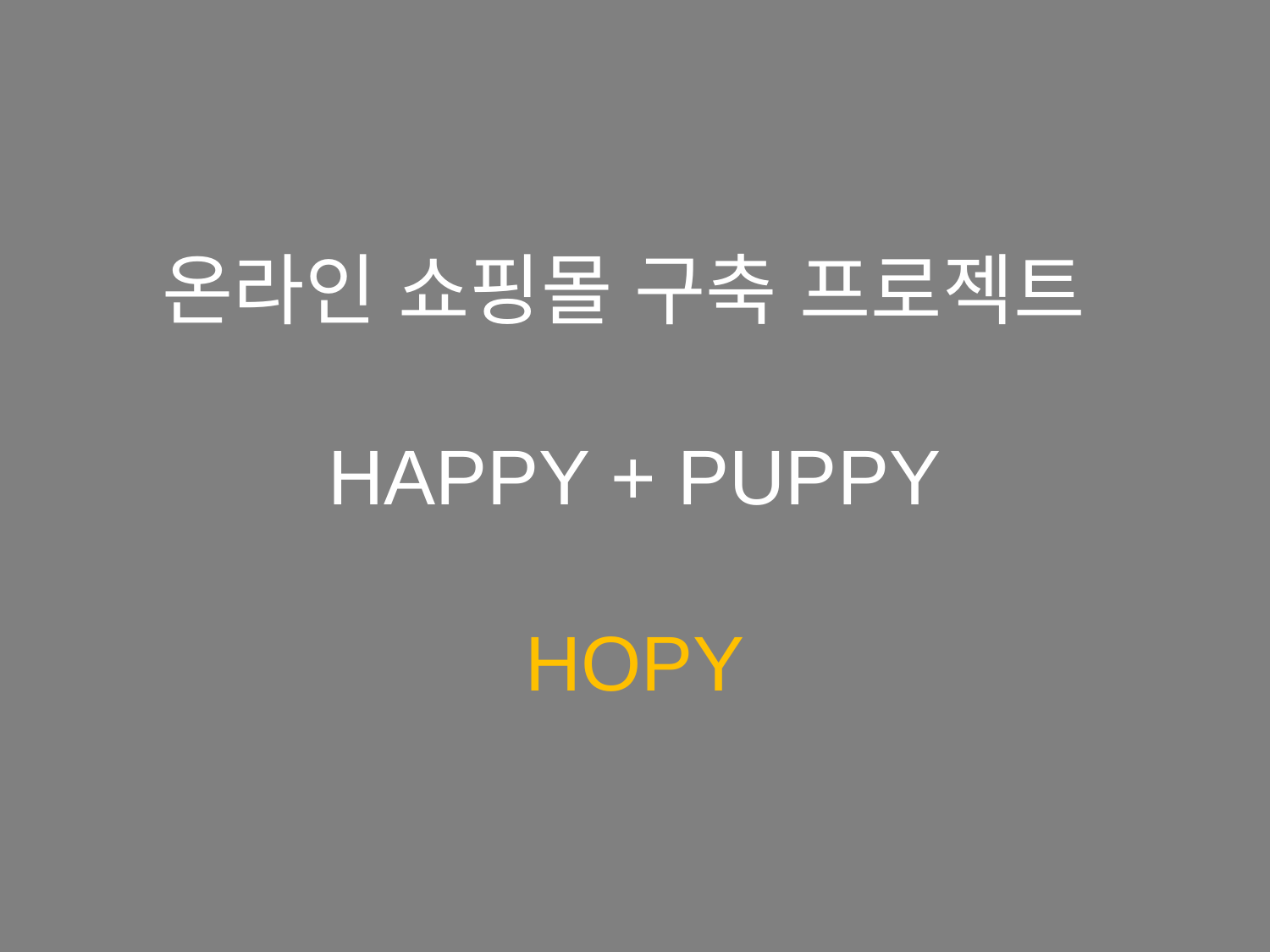

온라인 쇼핑몰 구축 프로젝트

HAPPY + PUPPY

HOPY

#